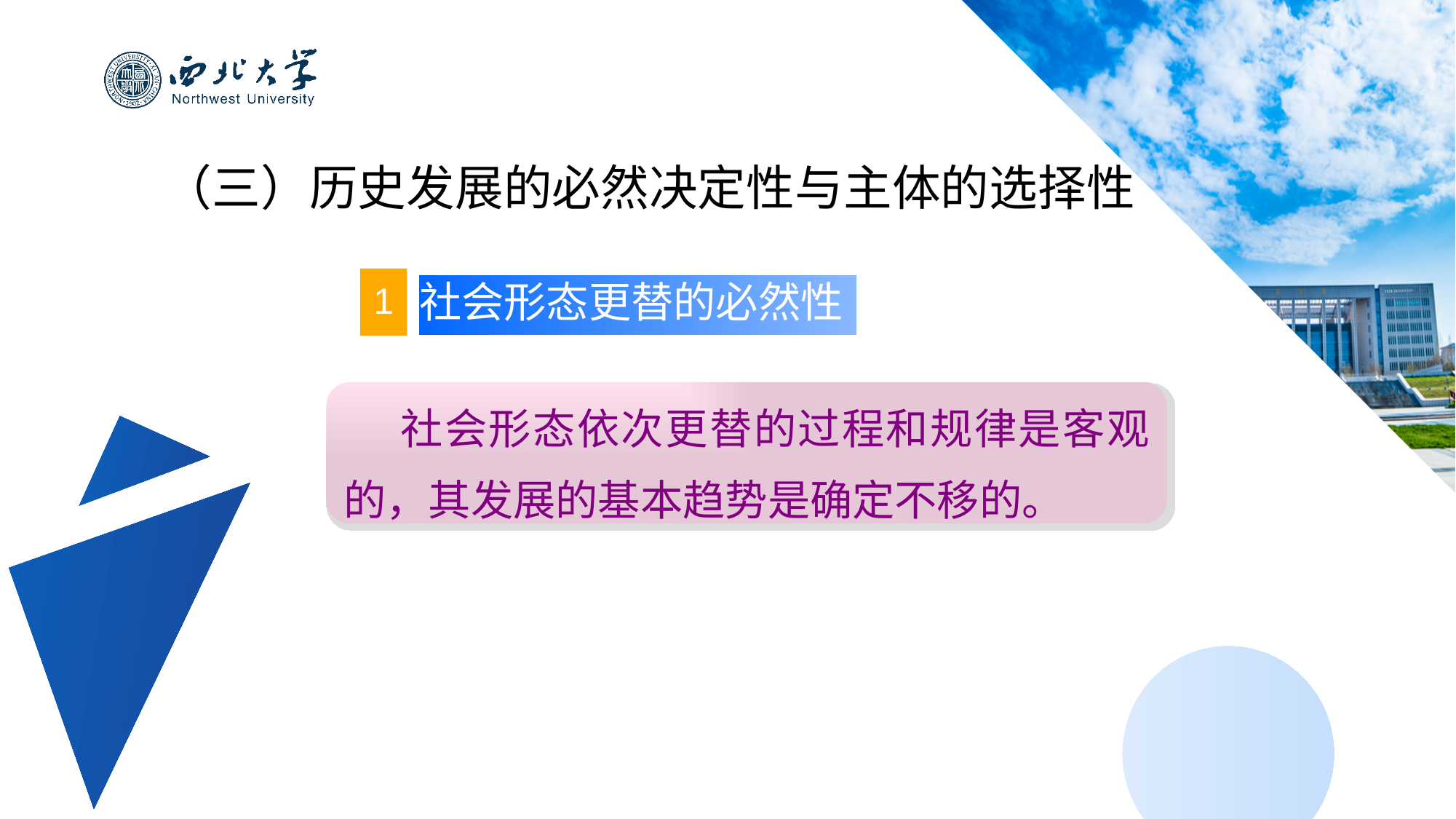

（三）历史发展的必然决定性与主体的选择性
社会形态更替的必然性
1
    社会形态依次更替的过程和规律是客观的，其发展的基本趋势是确定不移的。